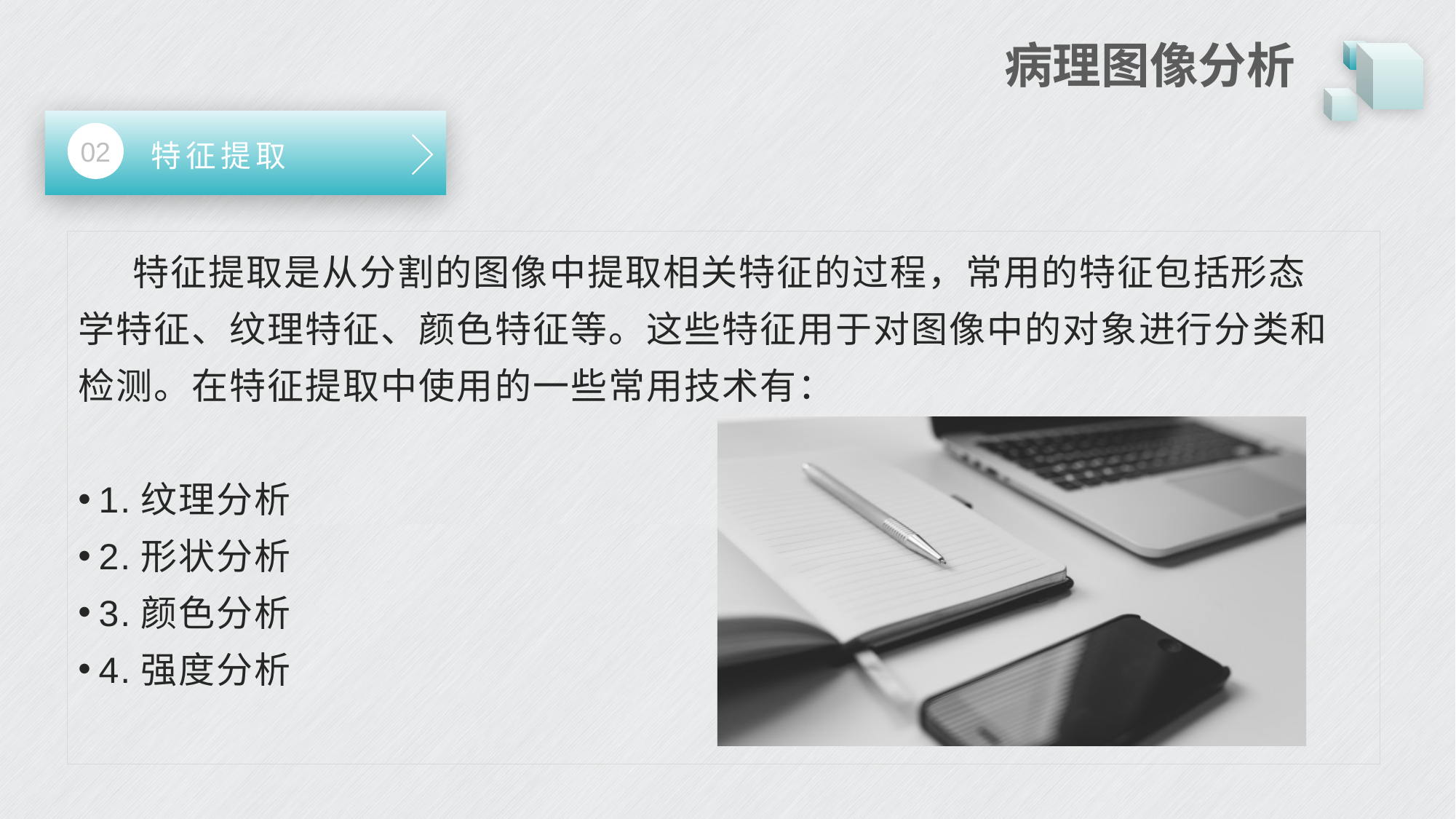

# 病理图像分析

02
特征提取

特征提取是从分割的图像中提取相关特征的过程，常用的特征包括形态学特征、纹理特征、颜色特征等。这些特征用于对图像中的对象进行分类和检测。在特征提取中使用的一些常用技术有：

1.纹理分析
2.形状分析
3.颜色分析
4.强度分析